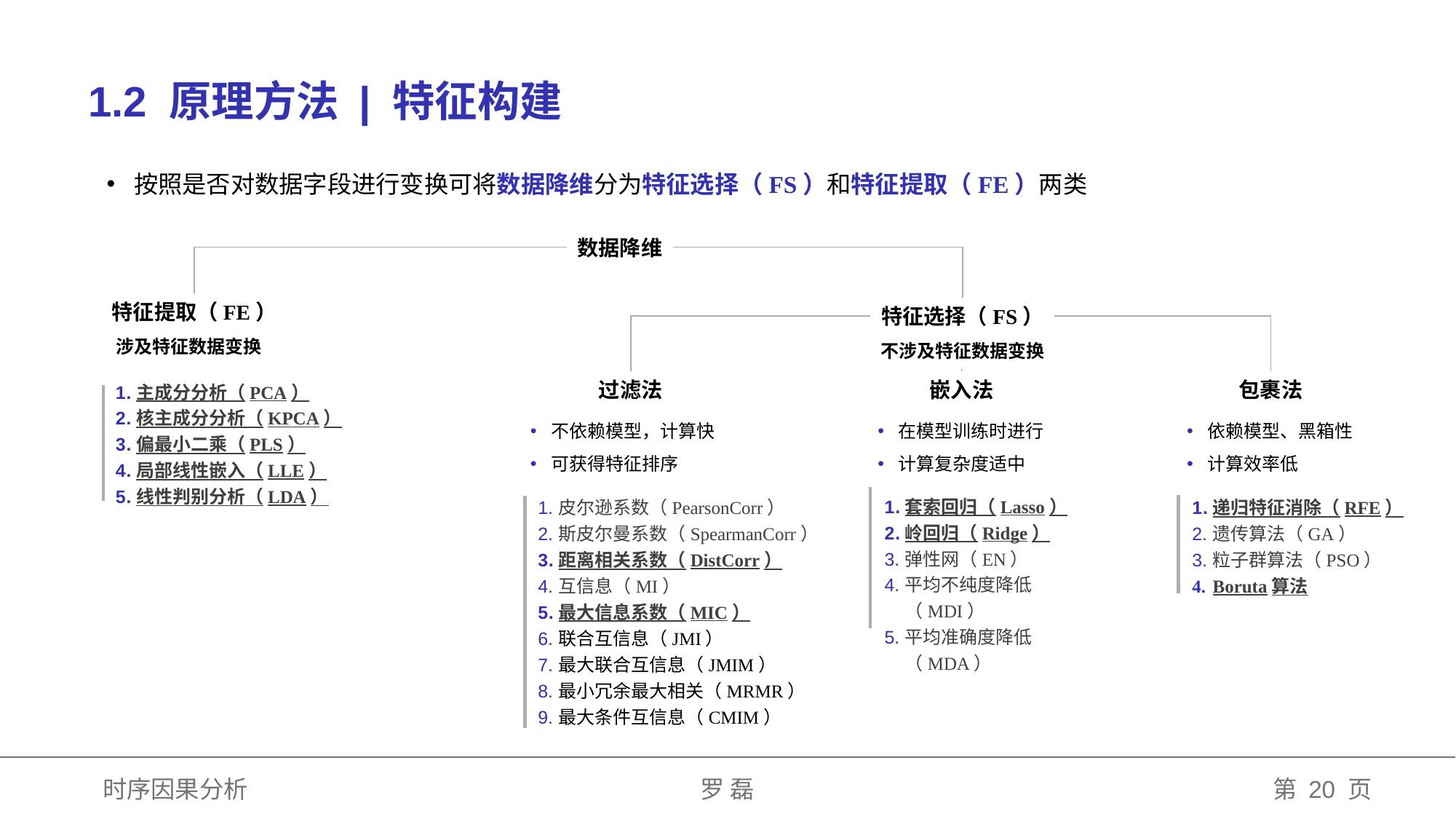

1.2 原理方法 | 特征构建
按照是否对数据字段进行变换可将数据降维分为特征选择（FS）和特征提取（FE）两类
数据降维

特征提取（FE）
特征选择（FS）
涉及特征数据变换
不涉及特征数据变换
主成分分析（PCA）
核主成分分析（KPCA）
偏最小二乘（PLS）
局部线性嵌入（LLE）
线性判别分析（LDA）
过滤法
嵌入法
包裹法
不依赖模型，计算快
可获得特征排序
在模型训练时进行
计算复杂度适中
依赖模型、黑箱性
计算效率低

套索回归（Lasso）
岭回归（Ridge）
弹性网（EN）
平均不纯度降低（MDI）
平均准确度降低（MDA）
皮尔逊系数（PearsonCorr）
斯皮尔曼系数（SpearmanCorr）
距离相关系数（DistCorr）
互信息（MI）
最大信息系数（MIC）
联合互信息（JMI）
最大联合互信息（JMIM）
最小冗余最大相关（MRMR）
最大条件互信息（CMIM）
递归特征消除（RFE）
遗传算法（GA）
粒子群算法（PSO）
Boruta算法